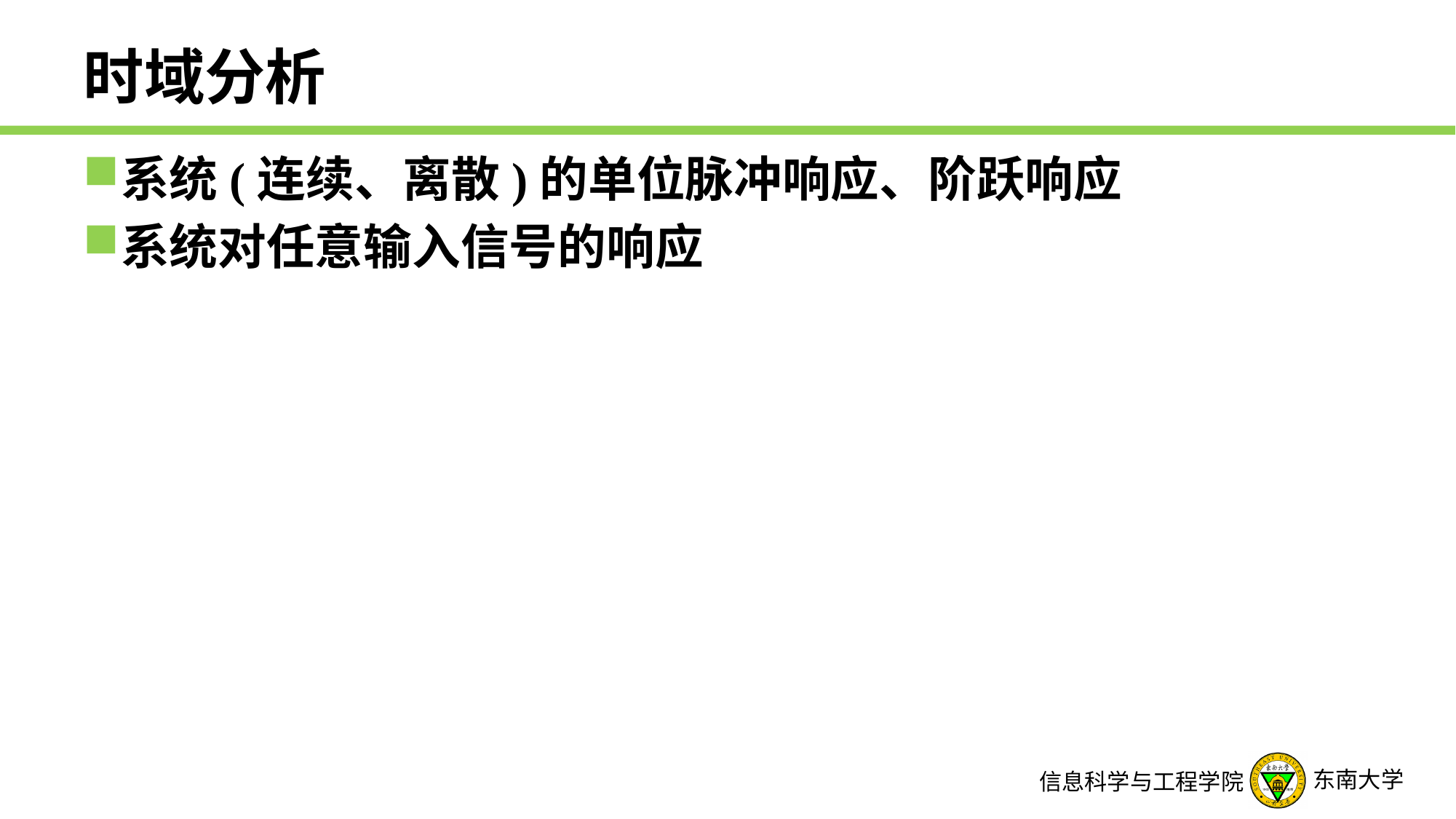

# 时域分析
系统(连续、离散)的单位脉冲响应、阶跃响应
系统对任意输入信号的响应